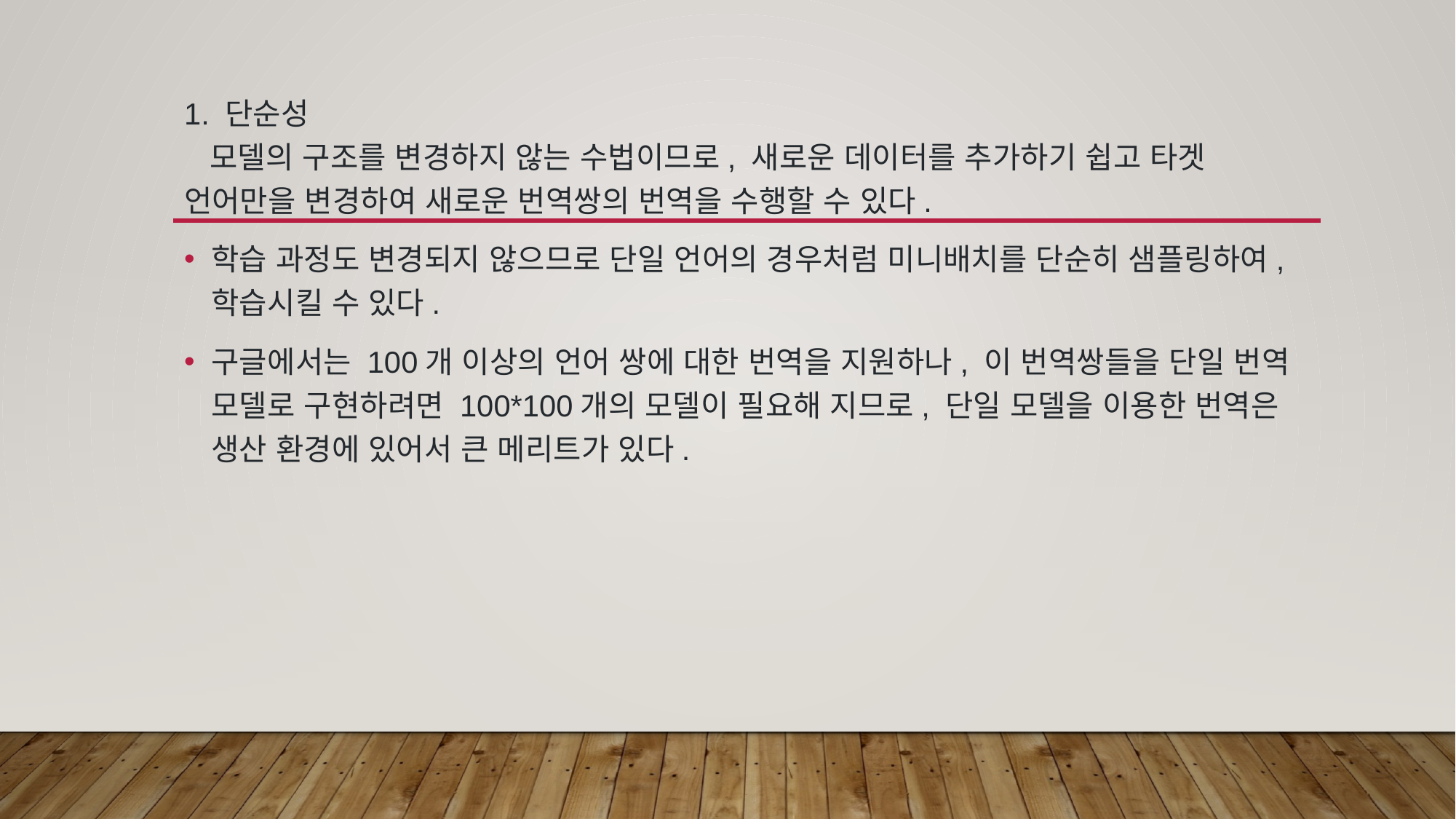

1. 단순성
   모델의 구조를 변경하지 않는 수법이므로, 새로운 데이터를 추가하기 쉽고 타겟 언어만을 변경하여 새로운 번역쌍의 번역을 수행할 수 있다.
학습 과정도 변경되지 않으므로 단일 언어의 경우처럼 미니배치를 단순히 샘플링하여, 학습시킬 수 있다.
구글에서는 100개 이상의 언어 쌍에 대한 번역을 지원하나, 이 번역쌍들을 단일 번역 모델로 구현하려면 100*100개의 모델이 필요해 지므로, 단일 모델을 이용한 번역은 생산 환경에 있어서 큰 메리트가 있다.